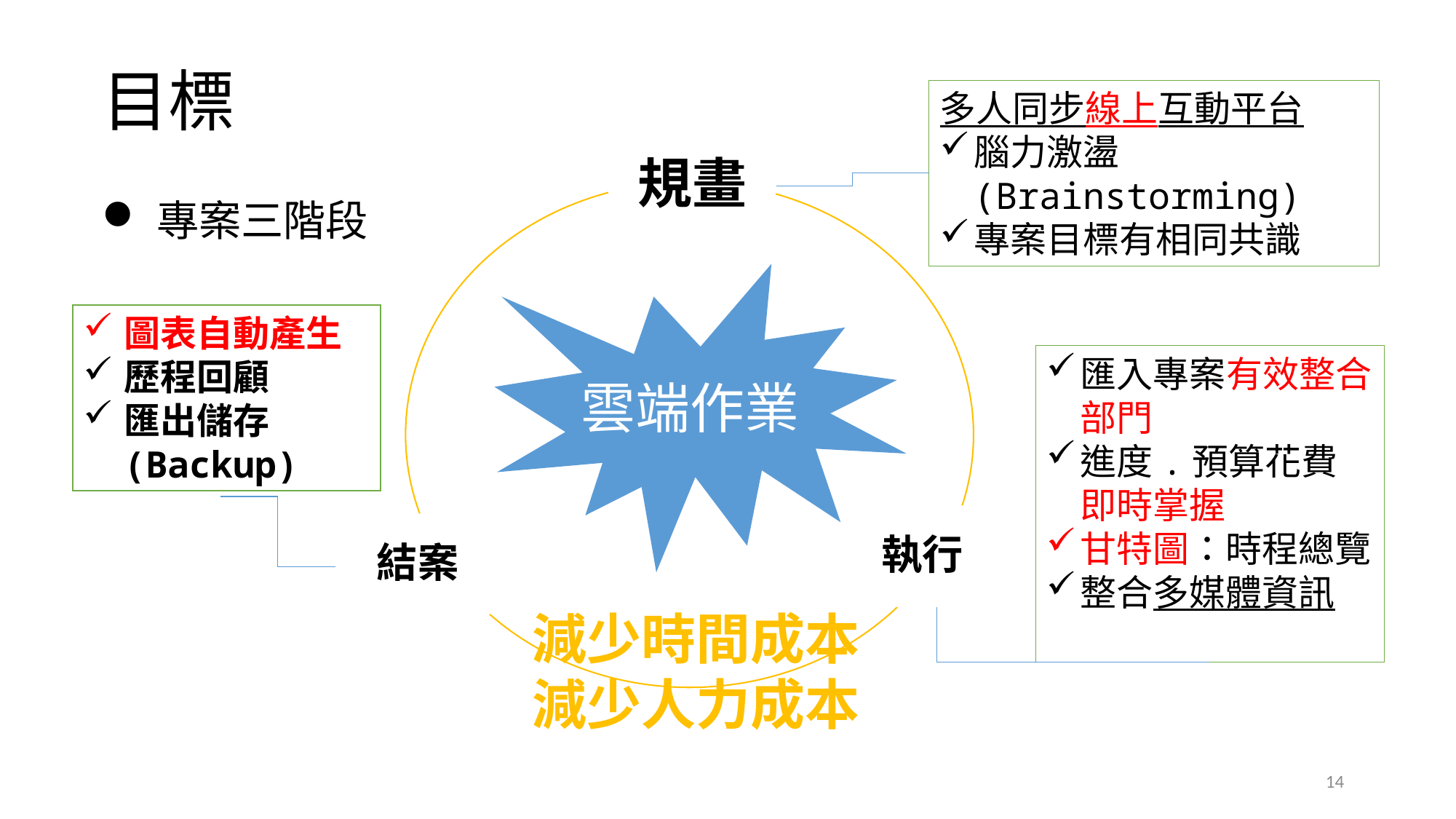

# 目標
多人同步線上互動平台
腦力激盪(Brainstorming)
專案目標有相同共識
規畫

專案三階段

雲端作業
圖表自動產生
歷程回顧
匯出儲存(Backup)
匯入專案有效整合部門
進度.預算花費即時掌握
甘特圖：時程總覽
整合多媒體資訊

執行
結案
減少時間成本減少人力成本

14